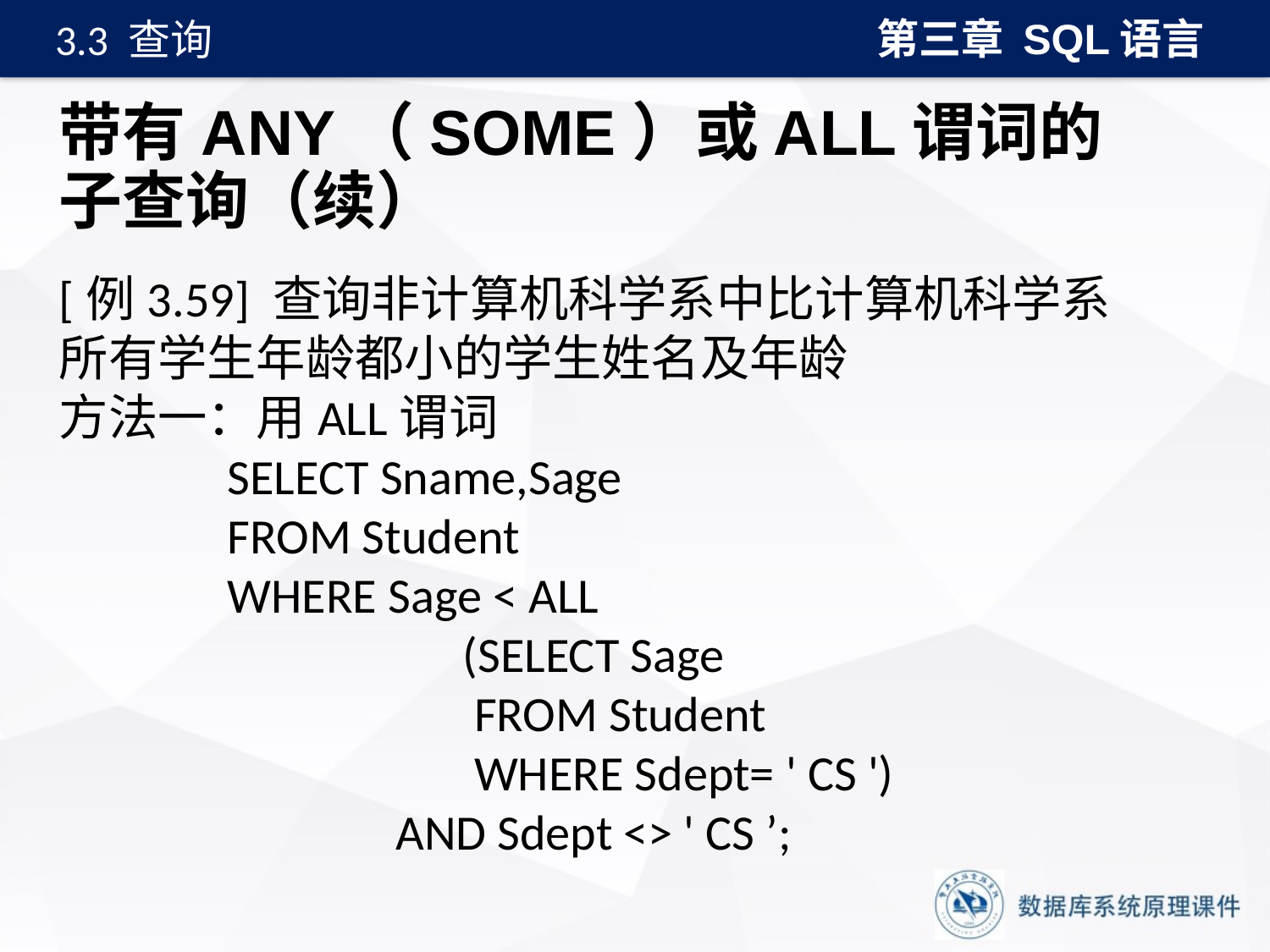

第三章 SQL语言
3.3 查询
# 带有ANY（SOME）或ALL谓词的子查询（续）
[例3.59] 查询非计算机科学系中比计算机科学系所有学生年龄都小的学生姓名及年龄
方法一：用ALL谓词
               SELECT Sname,Sage
               FROM Student
               WHERE Sage < ALL
                                    (SELECT Sage
                                     FROM Student
                                     WHERE Sdept= ' CS ')
                              AND Sdept <> ' CS ’;